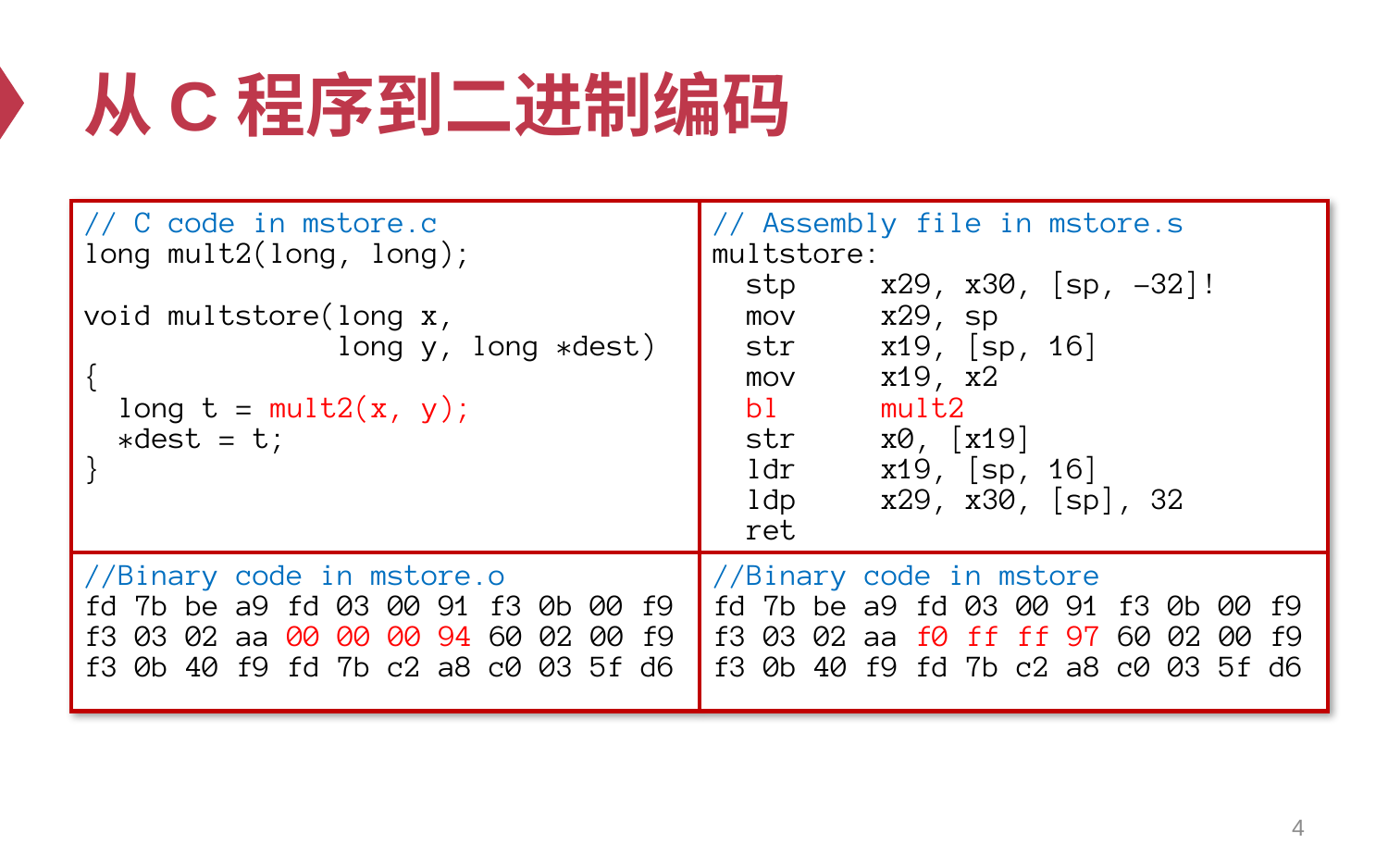

# 从C程序到二进制编码
| // C code in mstore.c long mult2(long, long); void multstore(long x, long y, long \*dest) { long t = mult2(x, y); \*dest = t; } | // Assembly file in mstore.s multstore: stp x29, x30, [sp, -32]! mov x29, sp str x19, [sp, 16] mov x19, x2 bl mult2 str x0, [x19] ldr x19, [sp, 16] ldp x29, x30, [sp], 32 ret |
| --- | --- |
| //Binary code in mstore.o fd 7b be a9 fd 03 00 91 f3 0b 00 f9 f3 03 02 aa 00 00 00 94 60 02 00 f9 f3 0b 40 f9 fd 7b c2 a8 c0 03 5f d6 | //Binary code in mstore fd 7b be a9 fd 03 00 91 f3 0b 00 f9 f3 03 02 aa f0 ff ff 97 60 02 00 f9 f3 0b 40 f9 fd 7b c2 a8 c0 03 5f d6 |
4